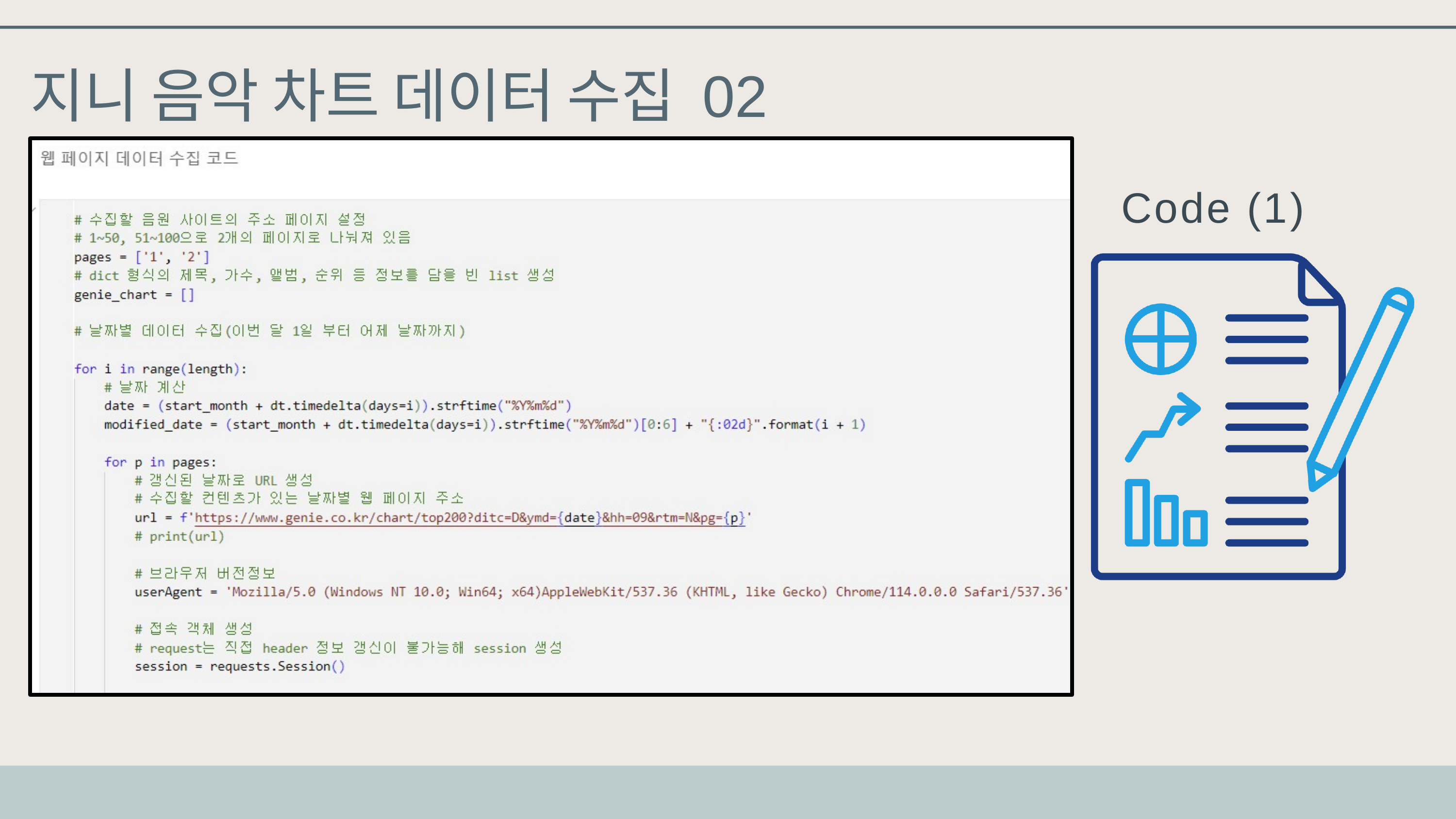

지니 음악 차트 데이터 수집 02

Code (1)